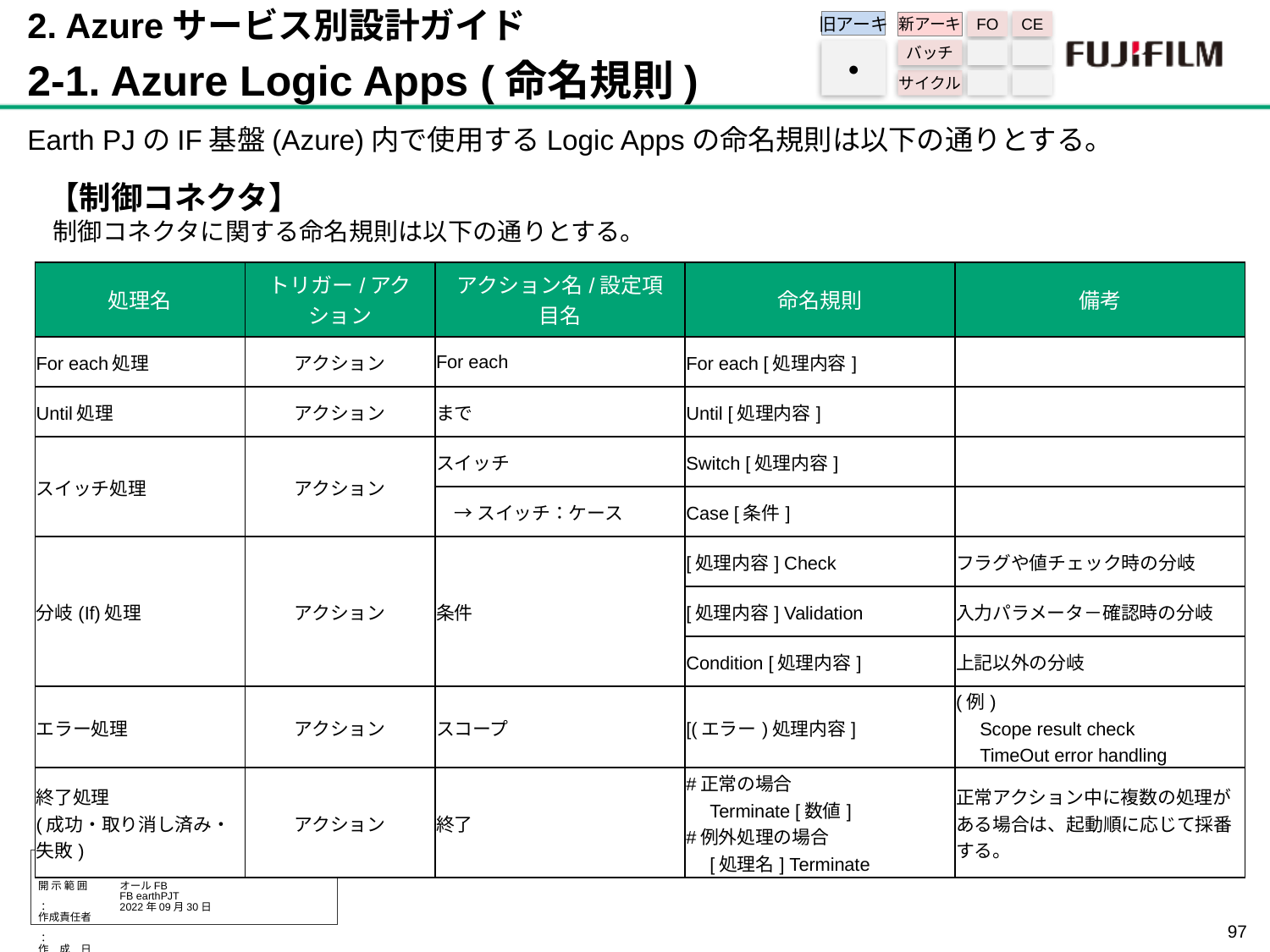

2. Azureサービス別設計ガイド
2-1. Azure Logic Apps (命名規則)
旧アーキ
FO
CE
新アーキ
バッチ

サイクル

●
Earth PJのIF基盤(Azure)内で使用するLogic Appsの命名規則は以下の通りとする。
【制御コネクタ】
 制御コネクタに関する命名規則は以下の通りとする。
| 処理名 | トリガー/アクション | アクション名/設定項目名 | 命名規則 | 備考 |
| --- | --- | --- | --- | --- |
| For each処理 | アクション | For each | For each [処理内容] |  |
| Until処理 | アクション | まで | Until [処理内容] |  |
| スイッチ処理 | アクション | スイッチ | Switch [処理内容] |  |
|  |  | → スイッチ：ケース | Case [条件] |  |
| 分岐(If)処理 | アクション | 条件 | [処理内容] Check | フラグや値チェック時の分岐 |
|  |  |  | [処理内容] Validation | 入力パラメータ－確認時の分岐 |
|  |  |  | Condition [処理内容] | 上記以外の分岐 |
| エラー処理 | アクション | スコープ | [(エラー)処理内容] | (例) 　Scope result check 　TimeOut error handling |
| 終了処理 (成功・取り消し済み・失敗) | アクション | 終了 | #正常の場合 　Terminate [数値] #例外処理の場合 　[処理名] Terminate | 正常アクション中に複数の処理がある場合は、起動順に応じて採番する。 |
97